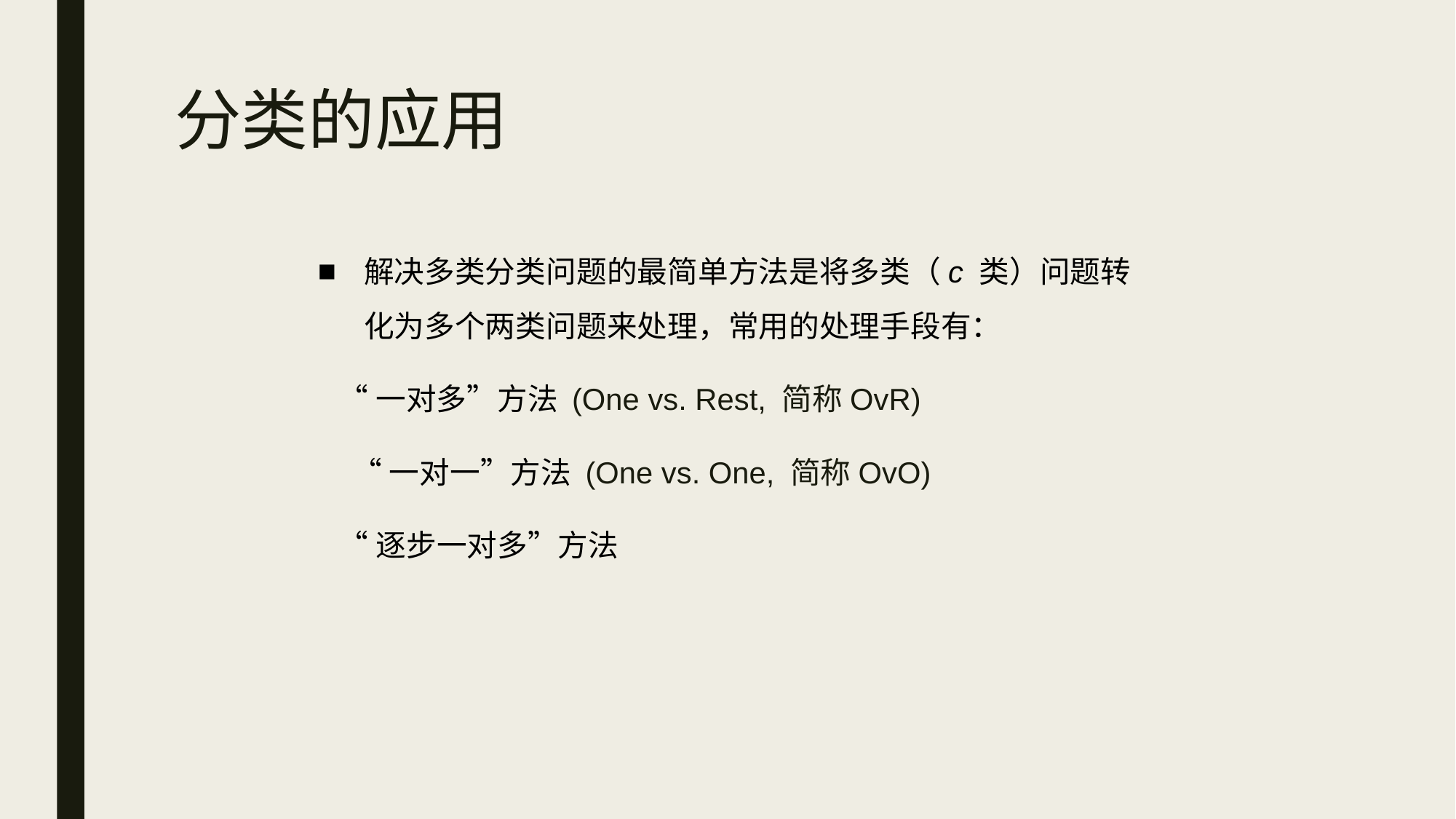

# 分类的应用
解决多类分类问题的最简单方法是将多类（c 类）问题转化为多个两类问题来处理，常用的处理手段有：
   “一对多”方法 (One vs. Rest, 简称OvR)
     “一对一”方法 (One vs. One, 简称OvO)
   “逐步一对多”方法